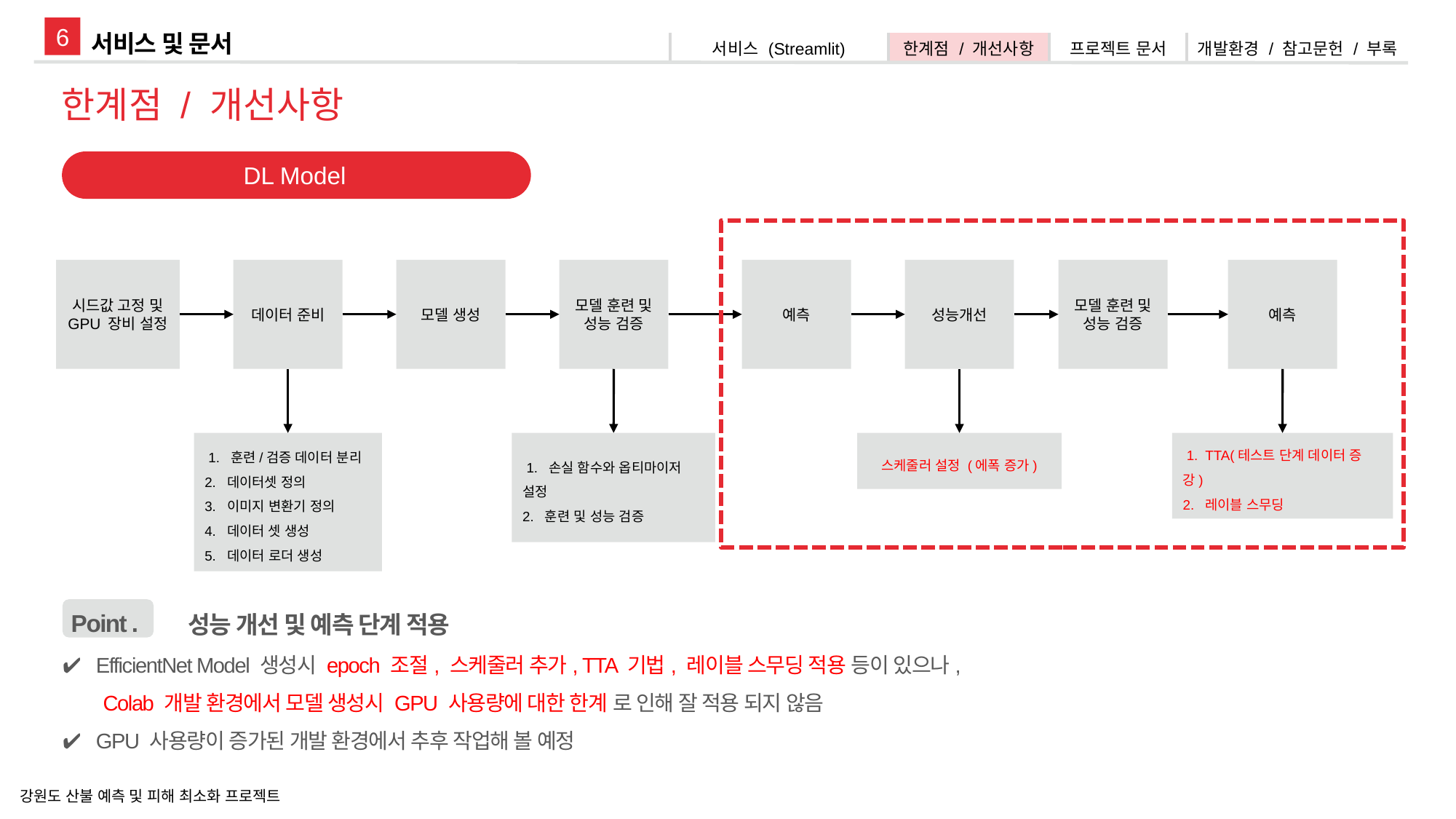

6
서비스 및 문서
| 서비스 (Streamlit) | 한계점 / 개선사항 | 프로젝트 문서 | 개발환경 / 참고문헌 / 부록 |
| --- | --- | --- | --- |
한계점 / 개선사항

DL Model

시드값 고정 및
GPU 장비 설정
데이터 준비
모델 생성
모델 훈련 및 성능 검증
예측
성능개선
모델 훈련 및 성능 검증
예측
 1.  훈련/검증 데이터 분리
2.  데이터셋 정의
3.  이미지 변환기 정의
4.  데이터 셋 생성
5.  데이터 로더 생성
 1.  손실 함수와 옵티마이저 설정
2.  훈련 및 성능 검증
스케줄러 설정 (에폭 증가)
 1.  TTA(테스트 단계 데이터 증강)
2.  레이블 스무딩
                     성능 개선 및 예측 단계 적용
✔   EfficientNet Model 생성시 epoch 조절, 스케줄러 추가, TTA 기법, 레이블 스무딩 적용 등이 있으나,
        Colab 개발 환경에서 모델 생성시 GPU 사용량에 대한 한계 로 인해 잘 적용 되지 않음
✔   GPU 사용량이 증가된 개발 환경에서 추후 작업해 볼 예정
Point .

강원도 산불 예측 및 피해 최소화 프로젝트